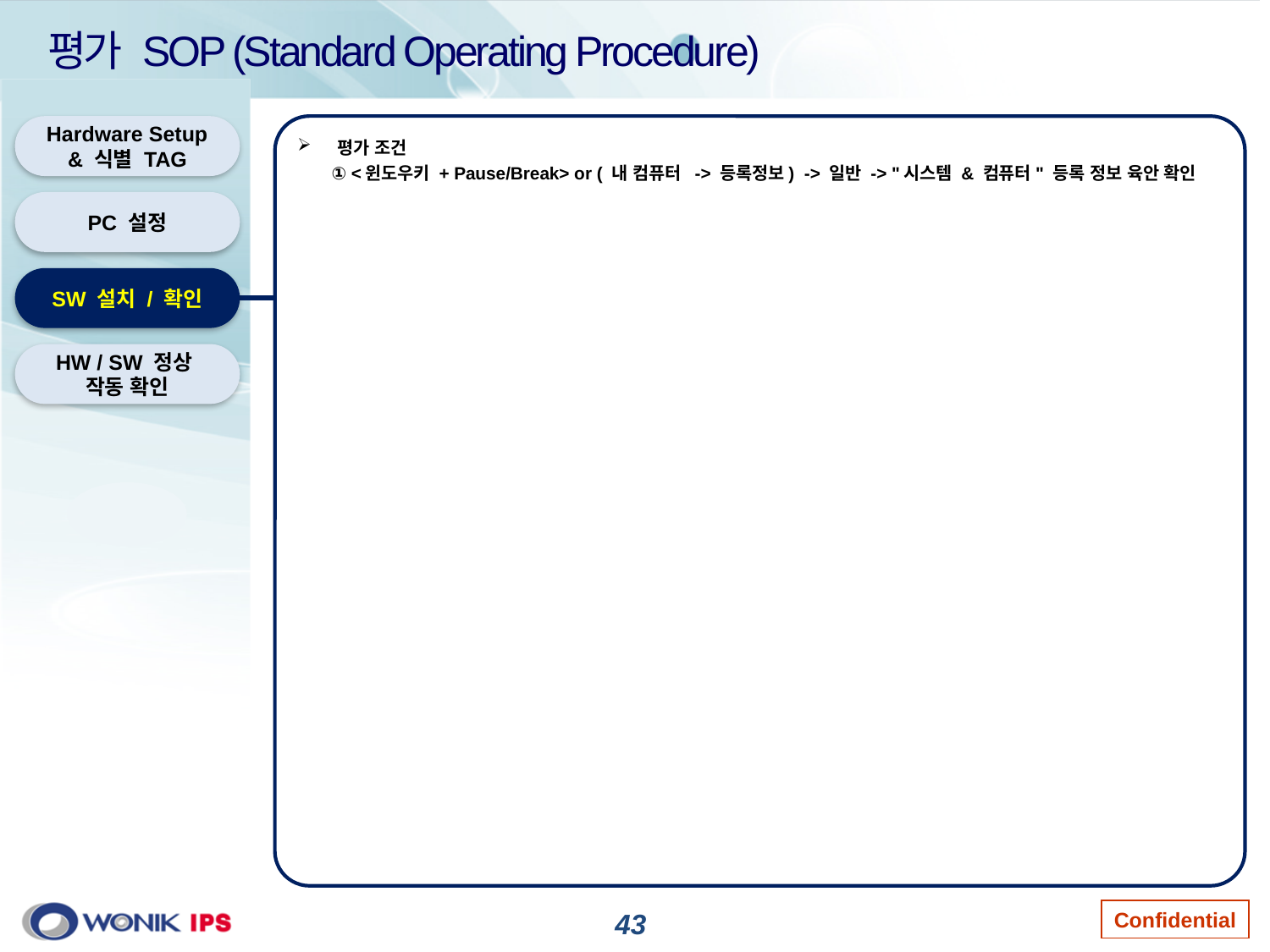

# 평가 SOP (Standard Operating Procedure)
Hardware Setup
& 식별 TAG
평가 조건
       ① <윈도우키 + Pause/Break> or ( 내 컴퓨터  -> 등록정보)  -> 일반 -> "시스템 & 컴퓨터" 등록 정보 육안 확인
PC 설정
SW 설치 / 확인
HW / SW 정상
작동 확인